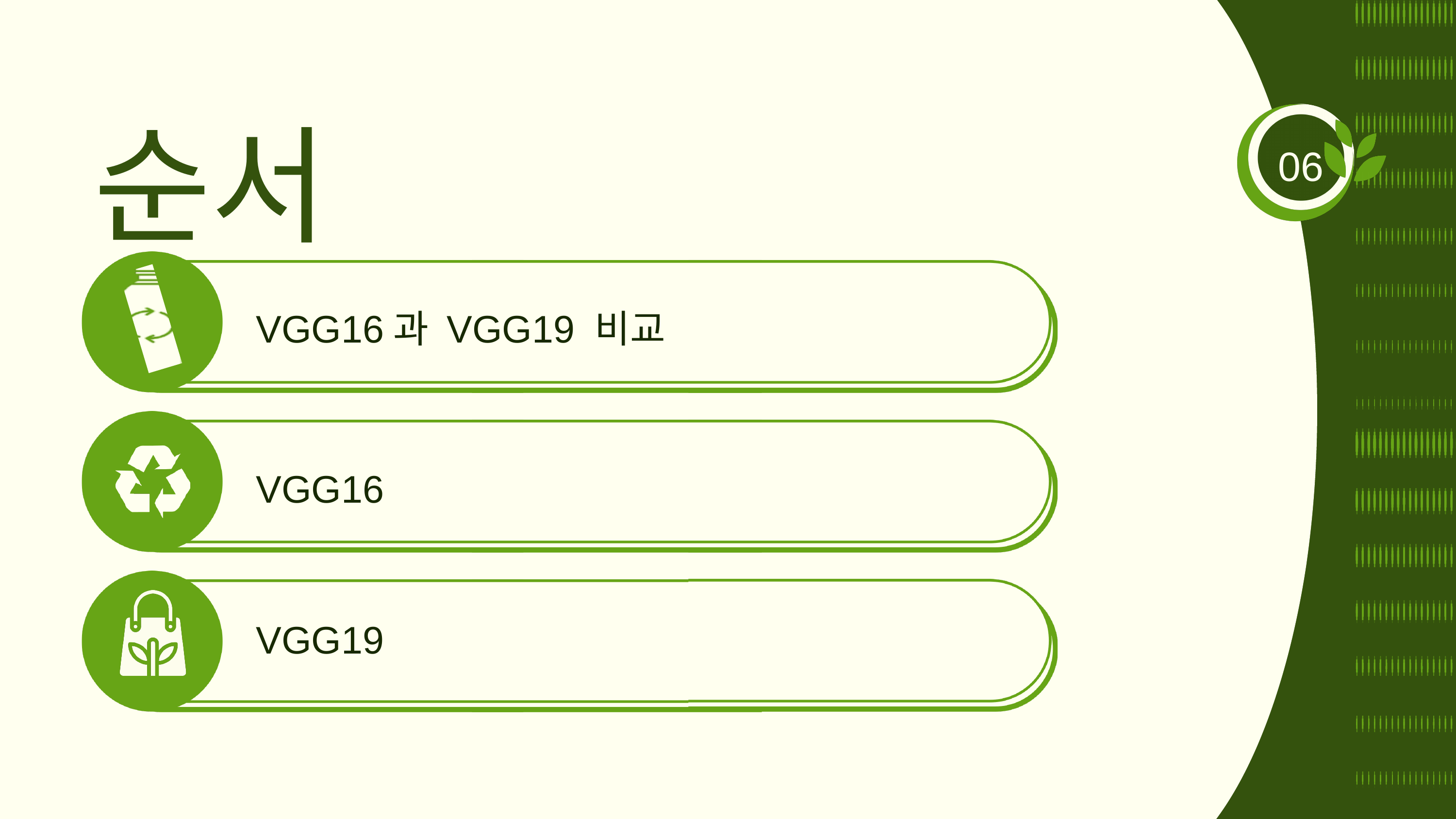

순서

06

VGG16과 VGG19 비교

VGG16

VGG19